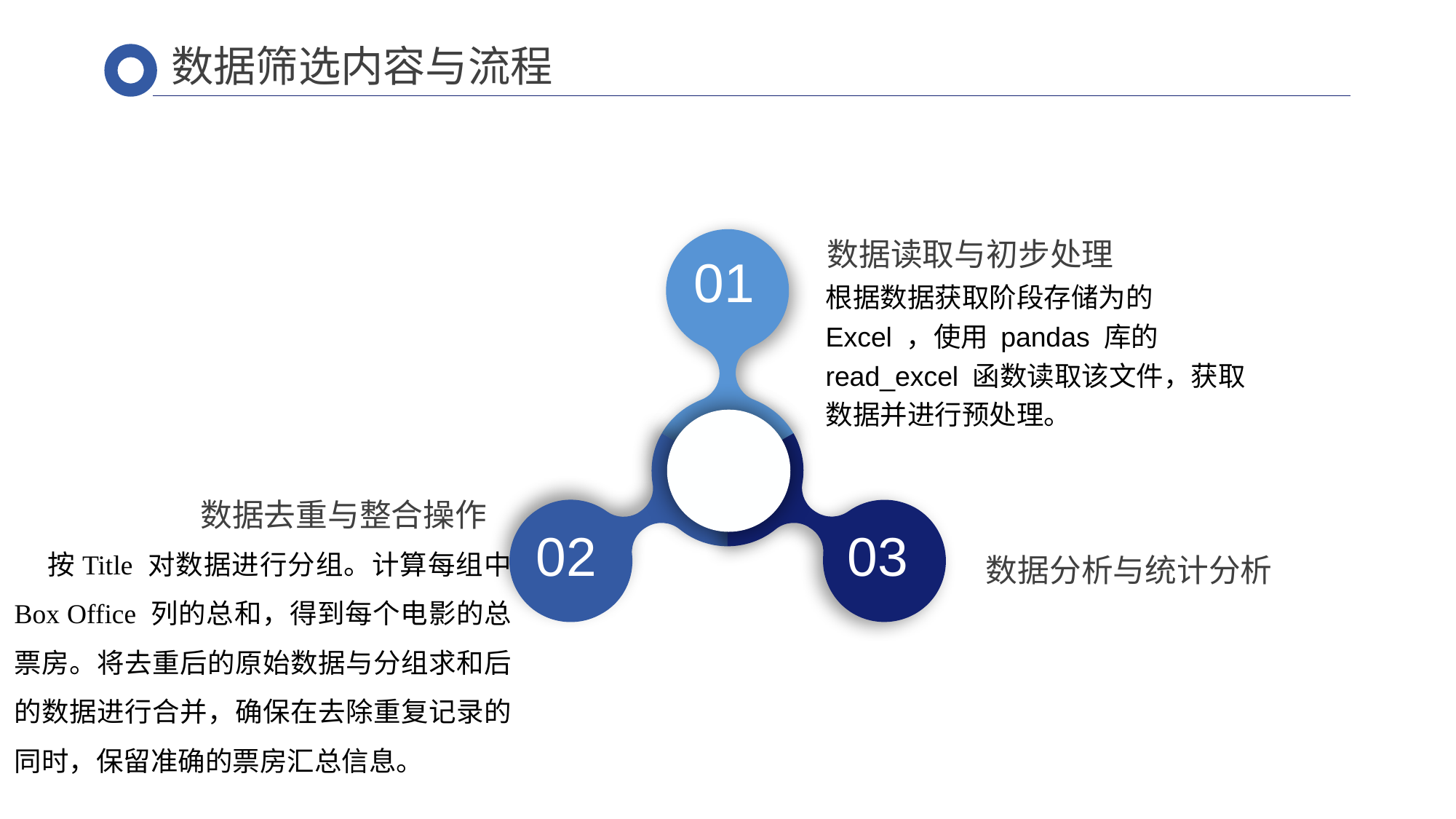

数据筛选内容与流程

数据读取与初步处理
根据数据获取阶段存储为的 Excel ，使用 pandas 库的 read_excel 函数读取该文件，获取数据并进行预处理。
01

数据去重与整合操作
按Title 对数据进行分组。计算每组中 Box Office 列的总和，得到每个电影的总票房。将去重后的原始数据与分组求和后的数据进行合并，确保在去除重复记录的同时，保留准确的票房汇总信息。
02
03

数据分析与统计分析